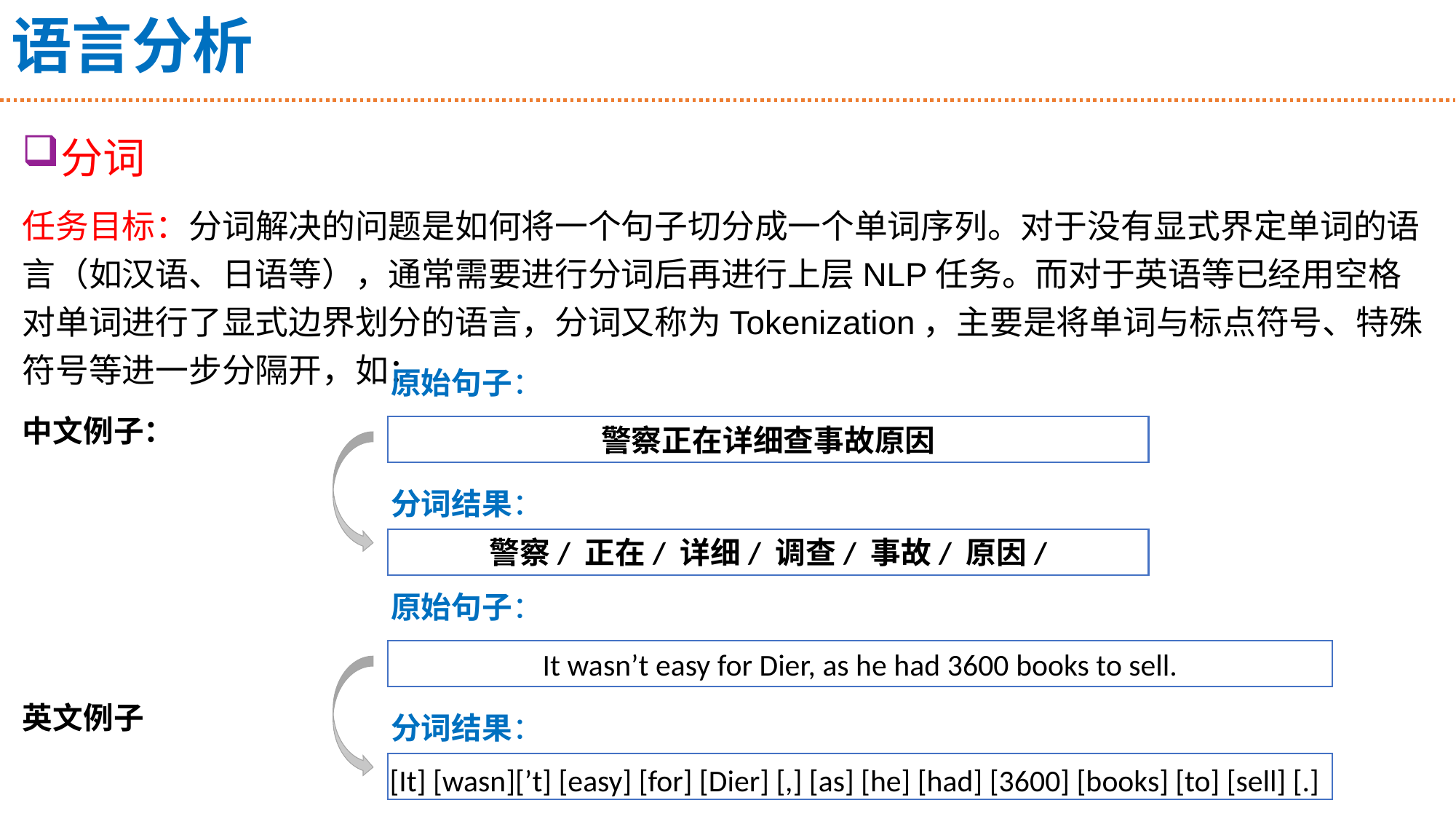

# 语言分析
分词
任务目标：分词解决的问题是如何将一个句子切分成一个单词序列。对于没有显式界定单词的语言（如汉语、日语等），通常需要进行分词后再进行上层NLP任务。而对于英语等已经用空格对单词进行了显式边界划分的语言，分词又称为Tokenization，主要是将单词与标点符号、特殊符号等进一步分隔开，如：
中文例子：

英文例子

原始句子：
警察正在详细查事故原因

分词结果：
警察/ 正在/ 详细/ 调查/ 事故/ 原因/
原始句子：
It wasn’t easy for Dier, as he had 3600 books to sell.

分词结果：

[It] [wasn][’t] [easy] [for] [Dier] [,] [as] [he] [had] [3600] [books] [to] [sell] [.]